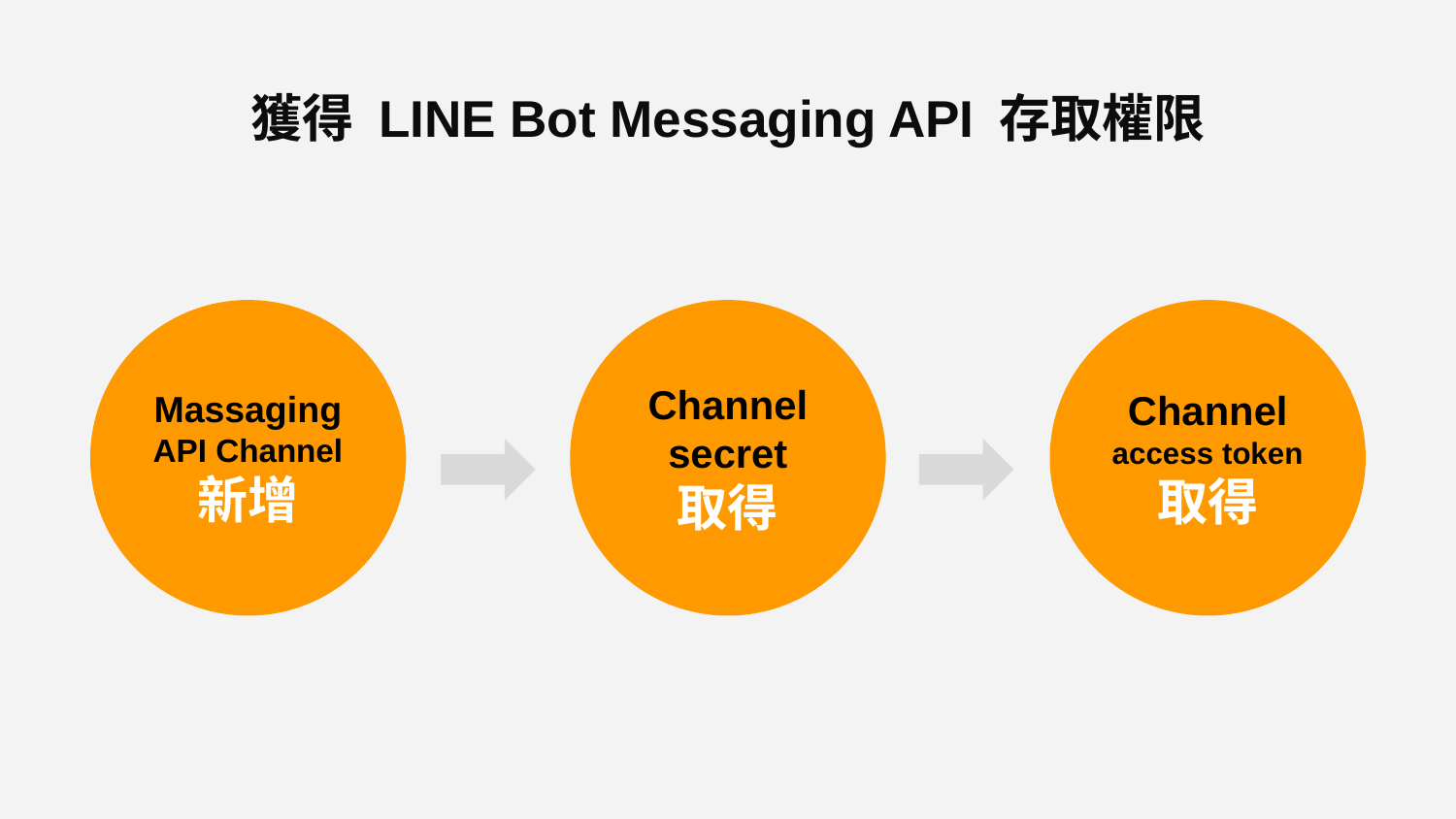

# 獲得 LINE Bot Messaging API 存取權限
Massaging API Channel
新增
Channel
secret
取得
Channel access token
取得